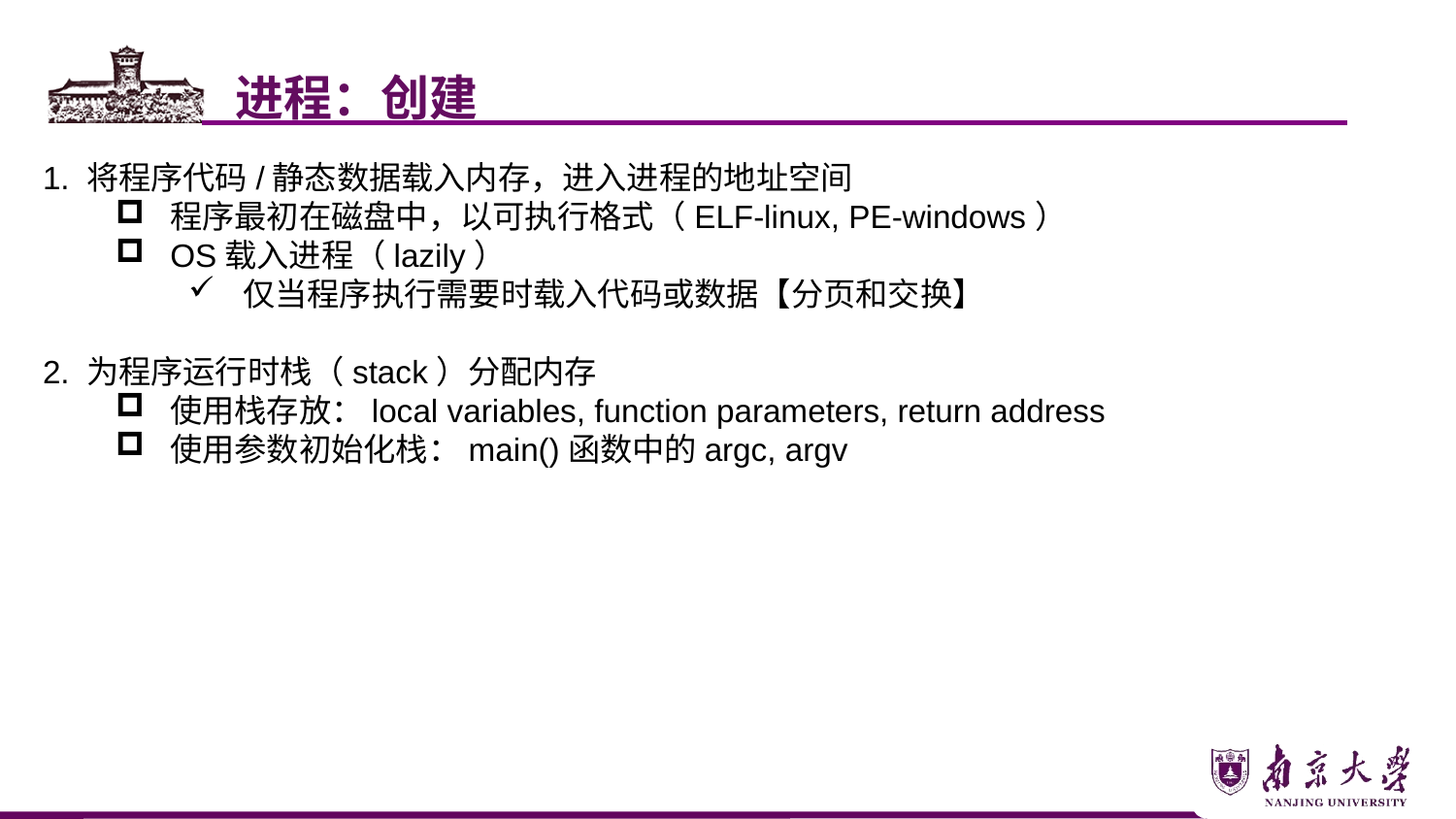

进程：创建
1. 将程序代码/静态数据载入内存，进入进程的地址空间
程序最初在磁盘中，以可执行格式（ELF-linux, PE-windows）
OS载入进程（lazily）
仅当程序执行需要时载入代码或数据【分页和交换】

2. 为程序运行时栈（stack）分配内存
使用栈存放：local variables, function parameters, return address
使用参数初始化栈：main()函数中的argc, argv